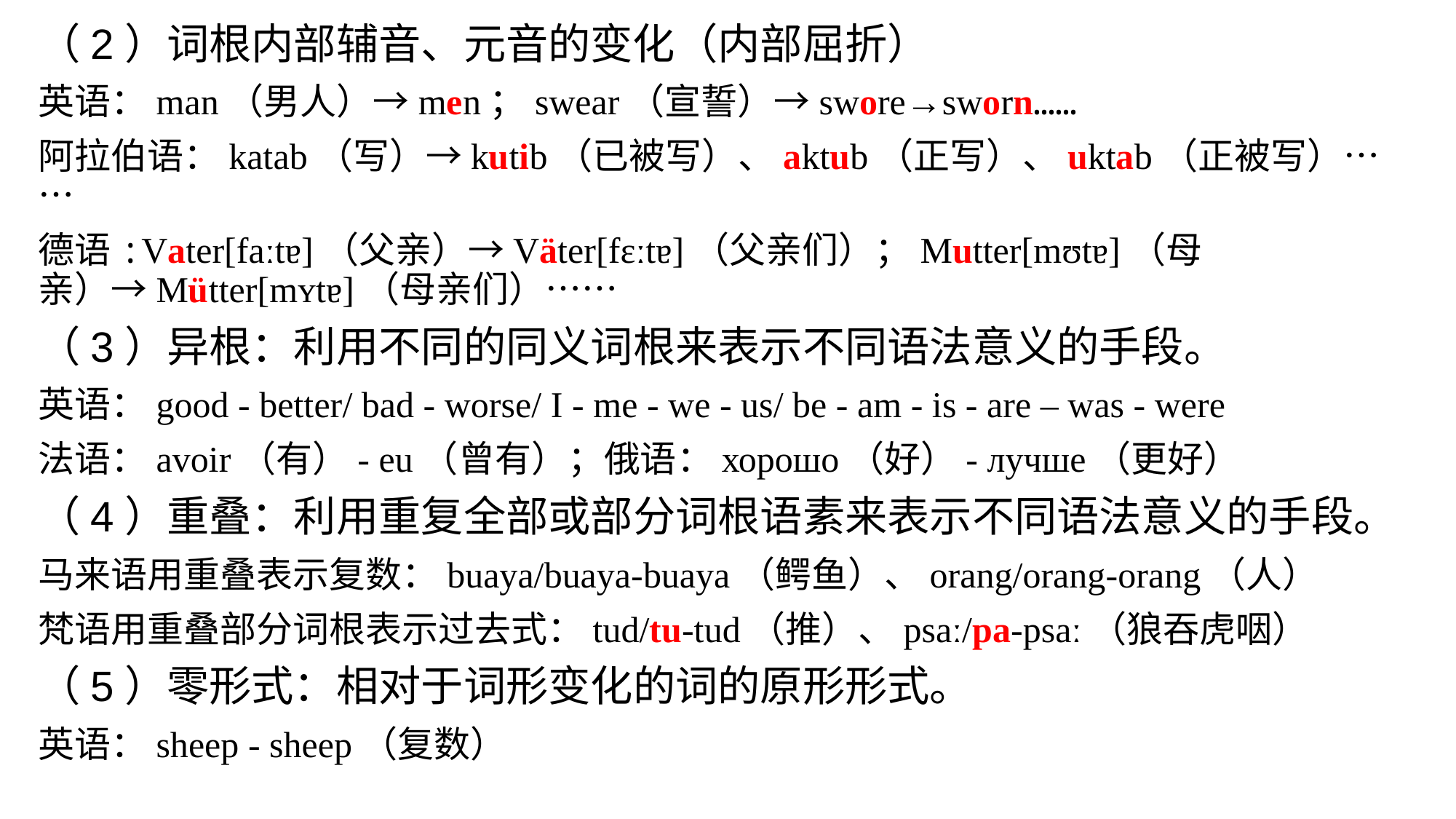

（2）词根内部辅音、元音的变化（内部屈折）
英语：man（男人）→men；swear（宣誓）→swore→sworn……
阿拉伯语：katab（写）→kutib（已被写）、aktub（正写）、uktab（正被写）……
德语:Vater[faːtɐ]（父亲）→Väter[fɛːtɐ]（父亲们）；Mutter[mʊtɐ]（母亲）→Mütter[mʏtɐ]（母亲们）……
（3）异根：利用不同的同义词根来表示不同语法意义的手段。
英语：good - better/ bad - worse/ I - me - we - us/ be - am - is - are – was - were
法语：avoir（有）- eu（曾有）；俄语：хорошо（好）- лучше（更好）
（4）重叠：利用重复全部或部分词根语素来表示不同语法意义的手段。
马来语用重叠表示复数：buaya/buaya-buaya（鳄鱼）、orang/orang-orang（人）
梵语用重叠部分词根表示过去式：tud/tu-tud（推）、psaː/pa-psaː（狼吞虎咽）
（5）零形式：相对于词形变化的词的原形形式。
英语：sheep - sheep（复数）